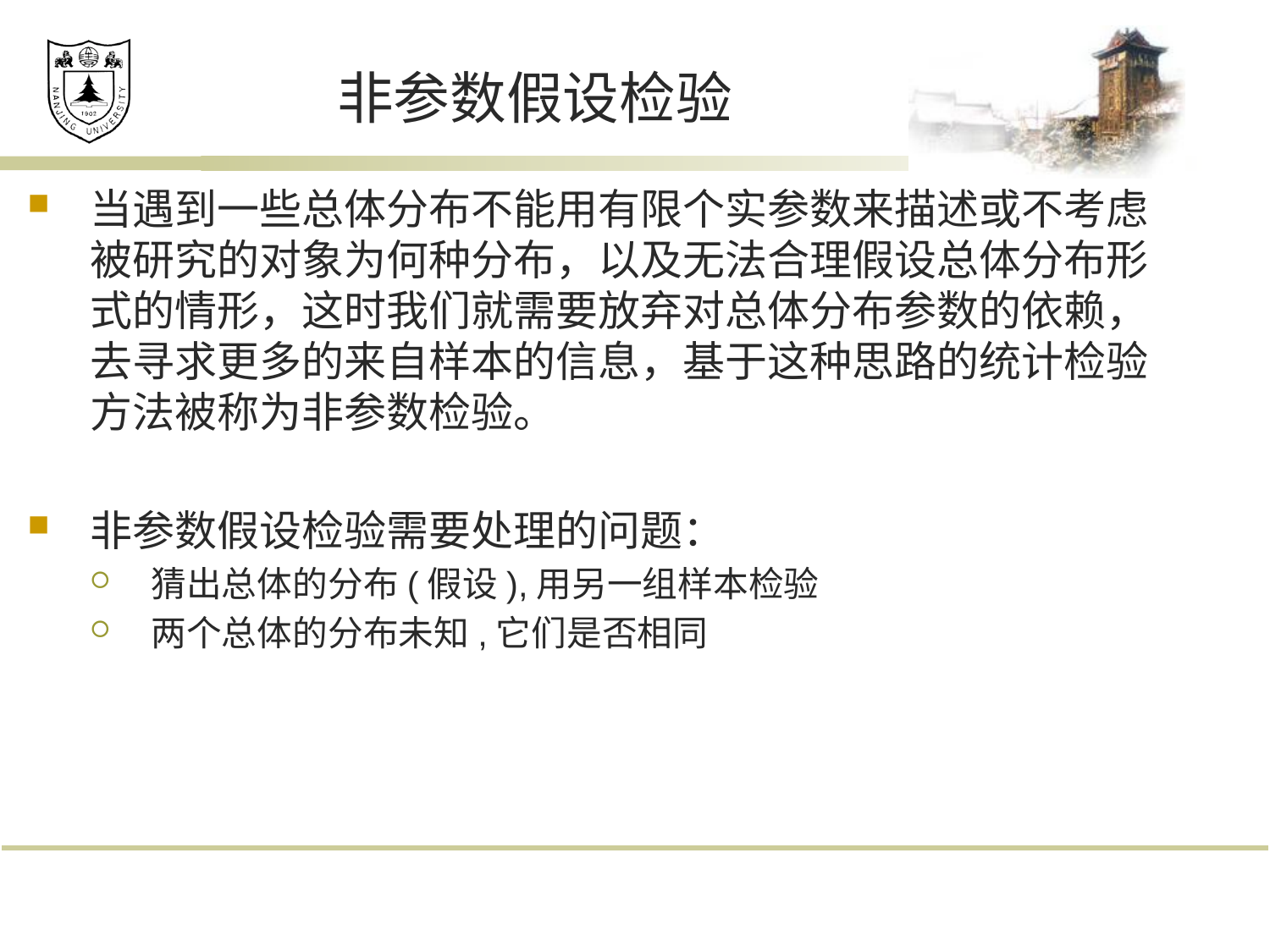

# 非参数假设检验
当遇到一些总体分布不能用有限个实参数来描述或不考虑被研究的对象为何种分布，以及无法合理假设总体分布形式的情形，这时我们就需要放弃对总体分布参数的依赖，去寻求更多的来自样本的信息，基于这种思路的统计检验方法被称为非参数检验。

非参数假设检验需要处理的问题：
猜出总体的分布(假设),用另一组样本检验
两个总体的分布未知,它们是否相同